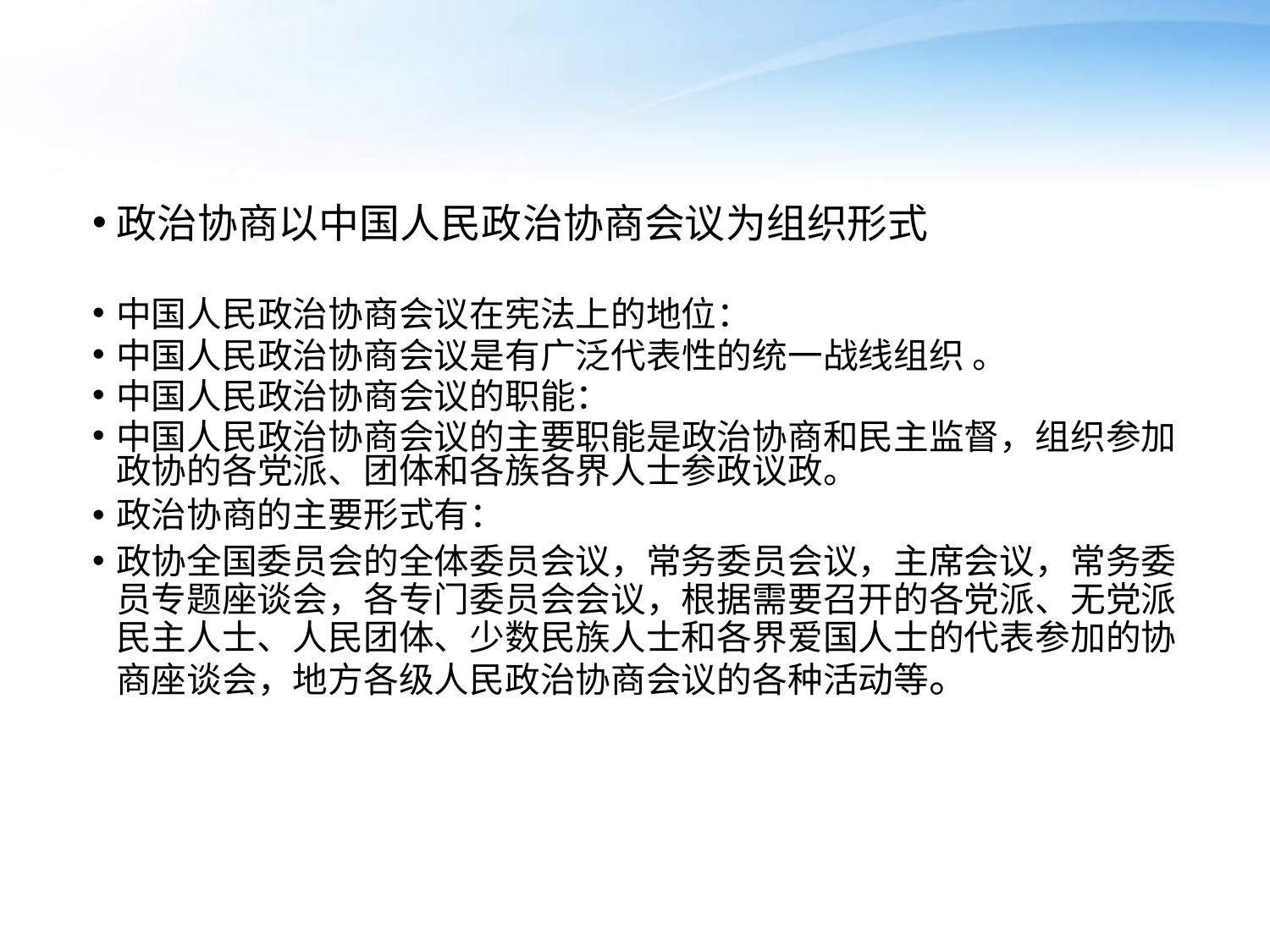

#
政治协商以中国人民政治协商会议为组织形式

中国人民政治协商会议在宪法上的地位：
中国人民政治协商会议是有广泛代表性的统一战线组织 。
中国人民政治协商会议的职能：
中国人民政治协商会议的主要职能是政治协商和民主监督，组织参加政协的各党派、团体和各族各界人士参政议政。
政治协商的主要形式有：
政协全国委员会的全体委员会议，常务委员会议，主席会议，常务委员专题座谈会，各专门委员会会议，根据需要召开的各党派、无党派民主人士、人民团体、少数民族人士和各界爱国人士的代表参加的协商座谈会，地方各级人民政治协商会议的各种活动等。